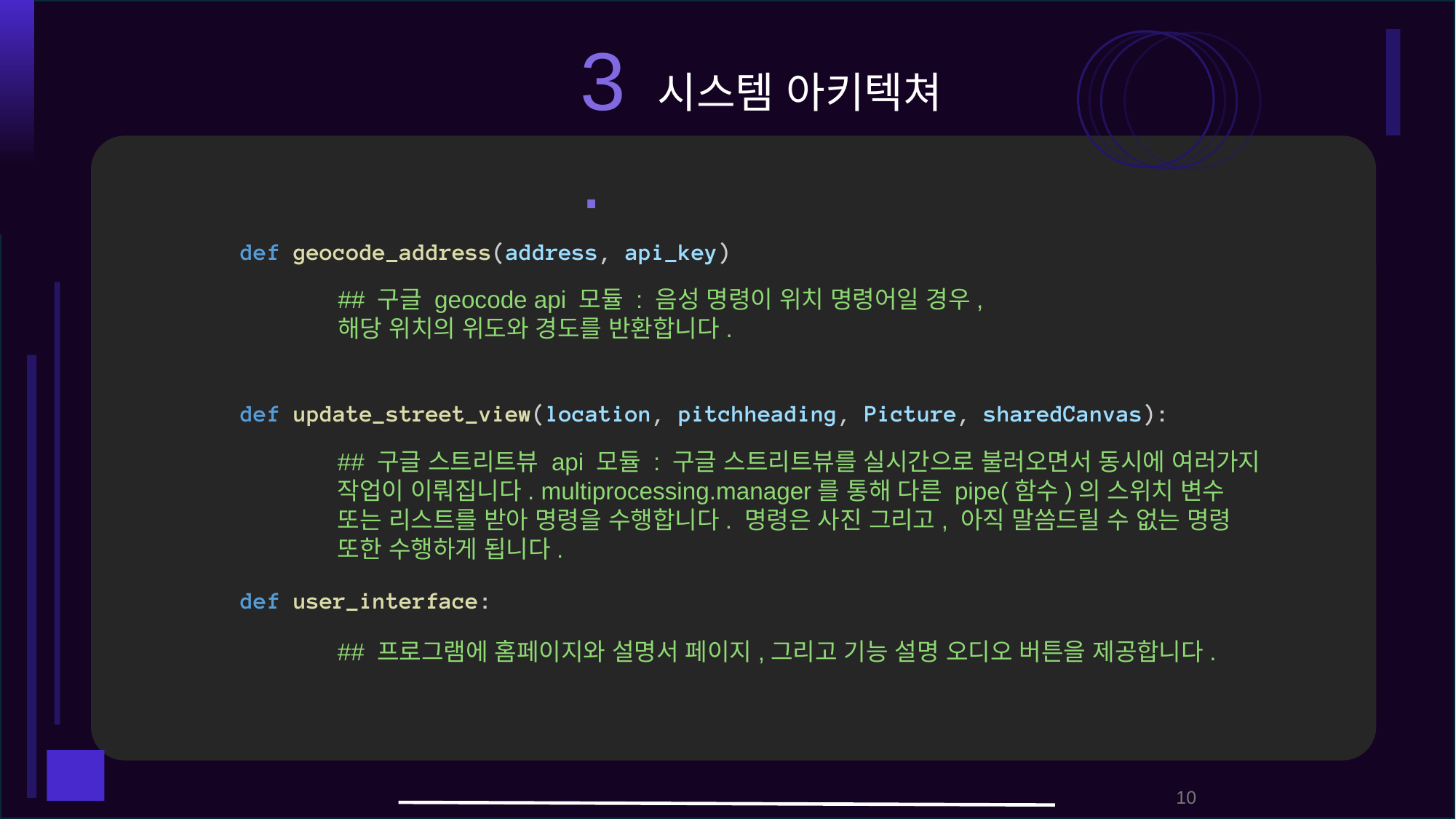

3.

시스템 아키텍쳐

def geocode_address(address, api_key)

## 구글 geocode api 모듈 : 음성 명령이 위치 명령어일 경우, 해당 위치의 위도와 경도를 반환합니다.

def update_street_view(location, pitchheading, Picture, sharedCanvas):

## 구글 스트리트뷰 api 모듈 : 구글 스트리트뷰를 실시간으로 불러오면서 동시에 여러가지 작업이 이뤄집니다. multiprocessing.manager를 통해 다른 pipe(함수)의 스위치 변수 또는 리스트를 받아 명령을 수행합니다. 명령은 사진 그리고, 아직 말씀드릴 수 없는 명령 또한 수행하게 됩니다.

def user_interface:

## 프로그램에 홈페이지와 설명서 페이지,그리고 기능 설명 오디오 버튼을 제공합니다.

10